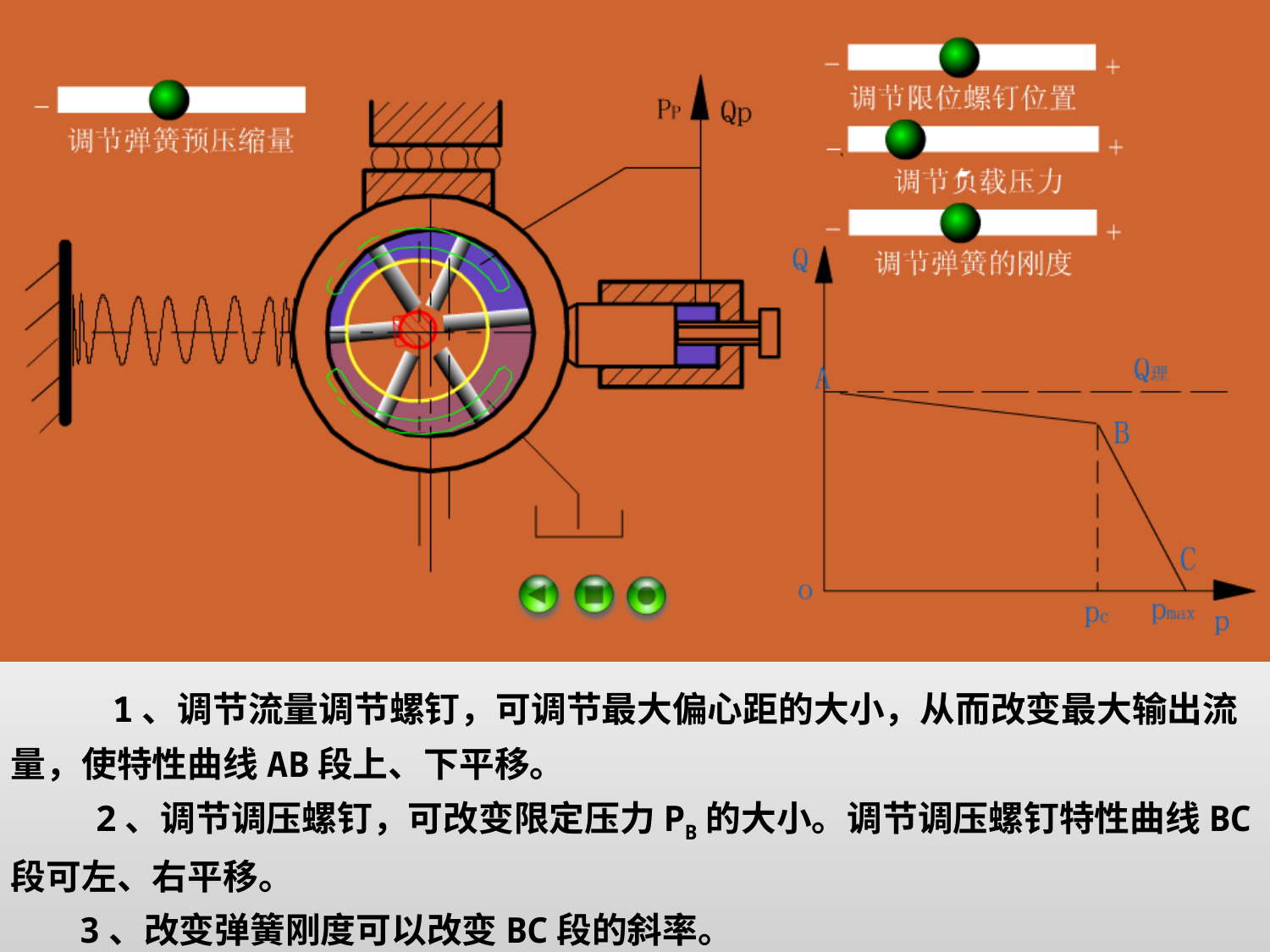

1、调节流量调节螺钉，可调节最大偏心距的大小，从而改变最大输出流量，使特性曲线AB段上、下平移。
    2、调节调压螺钉，可改变限定压力PB的大小。调节调压螺钉特性曲线BC段可左、右平移。
       3、改变弹簧刚度可以改变BC段的斜率。
13